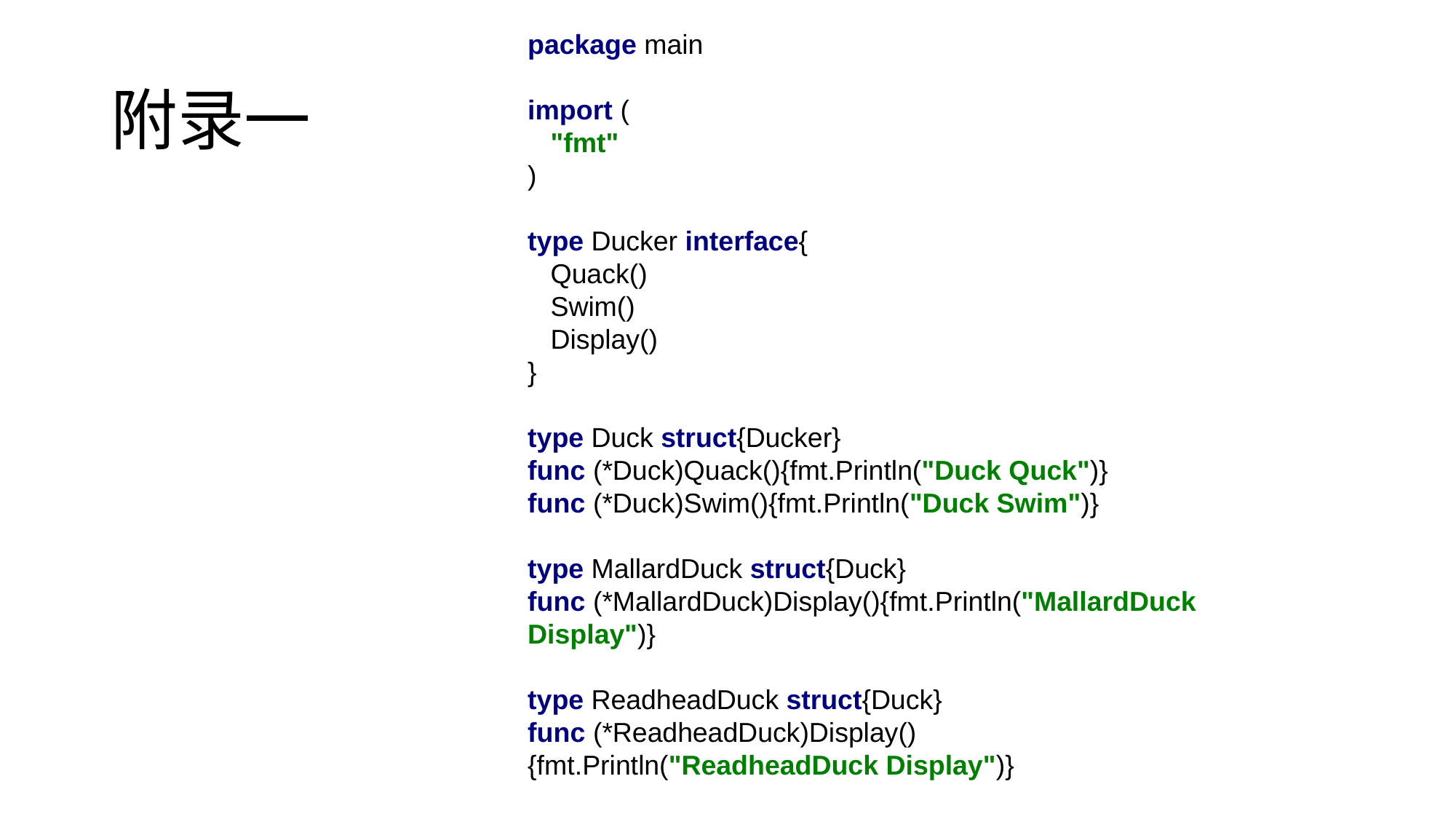

package main
import (
   "fmt"
)
type Ducker interface{
   Quack()
   Swim()
   Display()
}
type Duck struct{Ducker}
func (*Duck)Quack(){fmt.Println("Duck Quck")}
func (*Duck)Swim(){fmt.Println("Duck Swim")}
type MallardDuck struct{Duck}
func (*MallardDuck)Display(){fmt.Println("MallardDuck Display")}
type ReadheadDuck struct{Duck}
func (*ReadheadDuck)Display(){fmt.Println("ReadheadDuck Display")}
func main()  {
   m:=new(MallardDuck)
   r:=new(ReadheadDuck)
   ShowDuck(m)
   ShowDuck(r)
}
func ShowDuck(d Ducker){
   d.Display()
   d.Quack()
   d.Swim()
   fmt.Println()
}
# 附录一